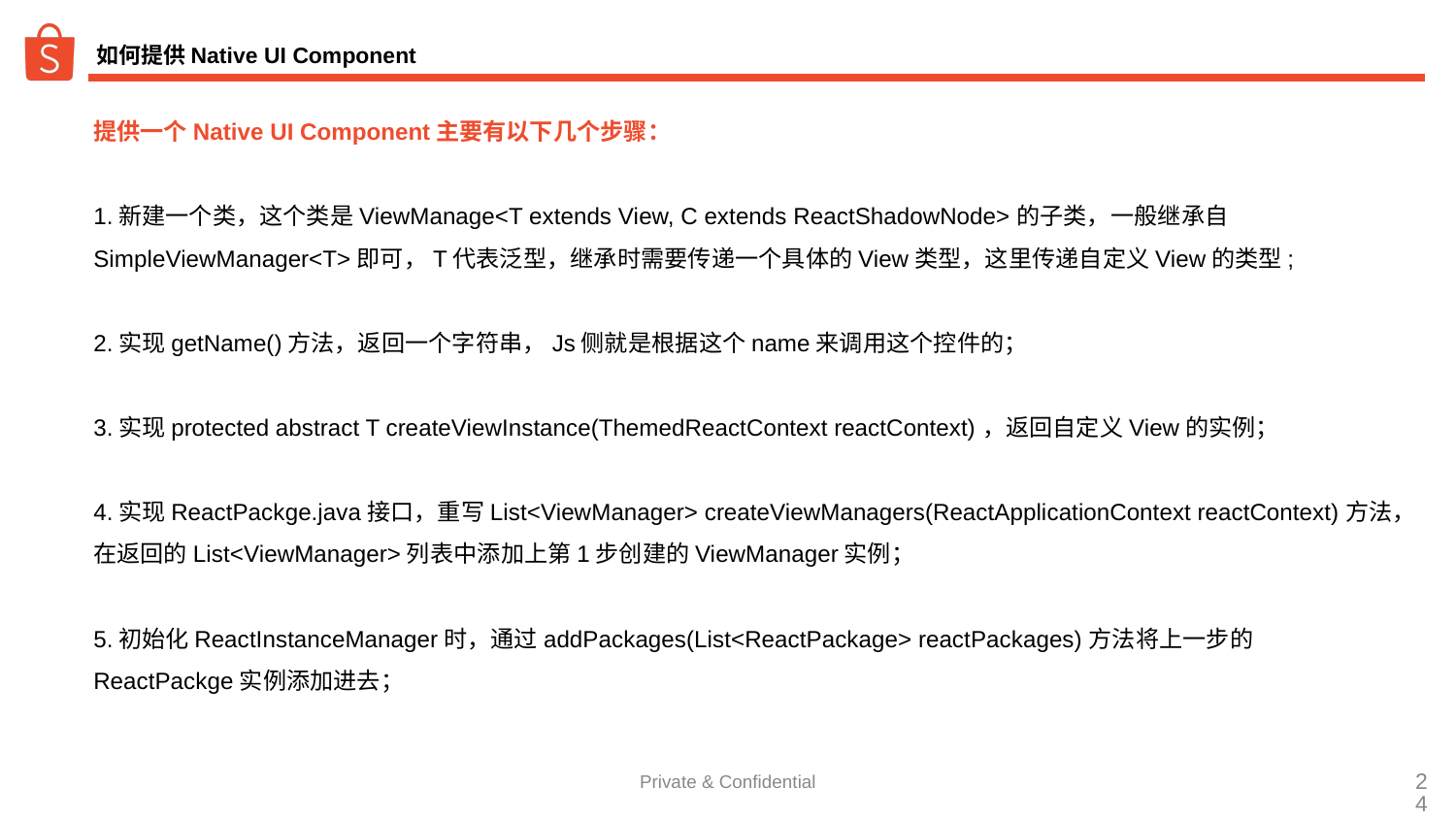

# 如何提供Native UI Component
提供一个Native UI Component主要有以下几个步骤：

1.新建一个类，这个类是ViewManage<T extends View, C extends ReactShadowNode>的子类，一般继承自
SimpleViewManager<T>即可，T代表泛型，继承时需要传递一个具体的View类型，这里传递自定义View的类型;

2.实现getName()方法，返回一个字符串，Js侧就是根据这个name来调用这个控件的；

3.实现protected abstract T createViewInstance(ThemedReactContext reactContext)，返回自定义View的实例；

4.实现ReactPackge.java接口，重写List<ViewManager> createViewManagers(ReactApplicationContext reactContext)方法，
在返回的List<ViewManager>列表中添加上第1步创建的ViewManager实例；

5.初始化ReactInstanceManager时，通过addPackages(List<ReactPackage> reactPackages)方法将上一步的
ReactPackge实例添加进去；
Private & Confidential
24